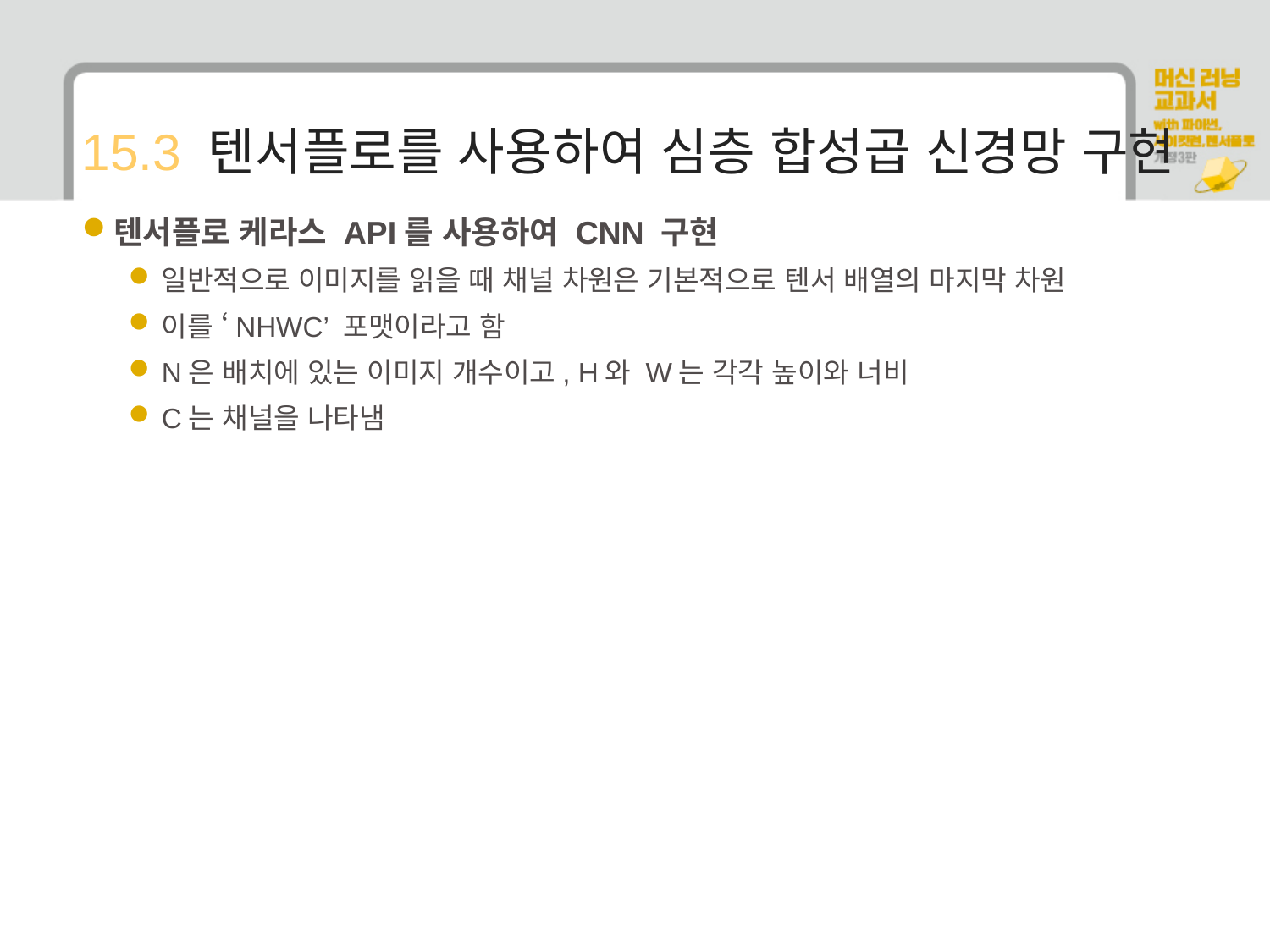

# 15.3 텐서플로를 사용하여 심층 합성곱 신경망 구현
텐서플로 케라스 API를 사용하여 CNN 구현
일반적으로 이미지를 읽을 때 채널 차원은 기본적으로 텐서 배열의 마지막 차원
이를 ‘NHWC’ 포맷이라고 함
N은 배치에 있는 이미지 개수이고, H와 W는 각각 높이와 너비
C는 채널을 나타냄